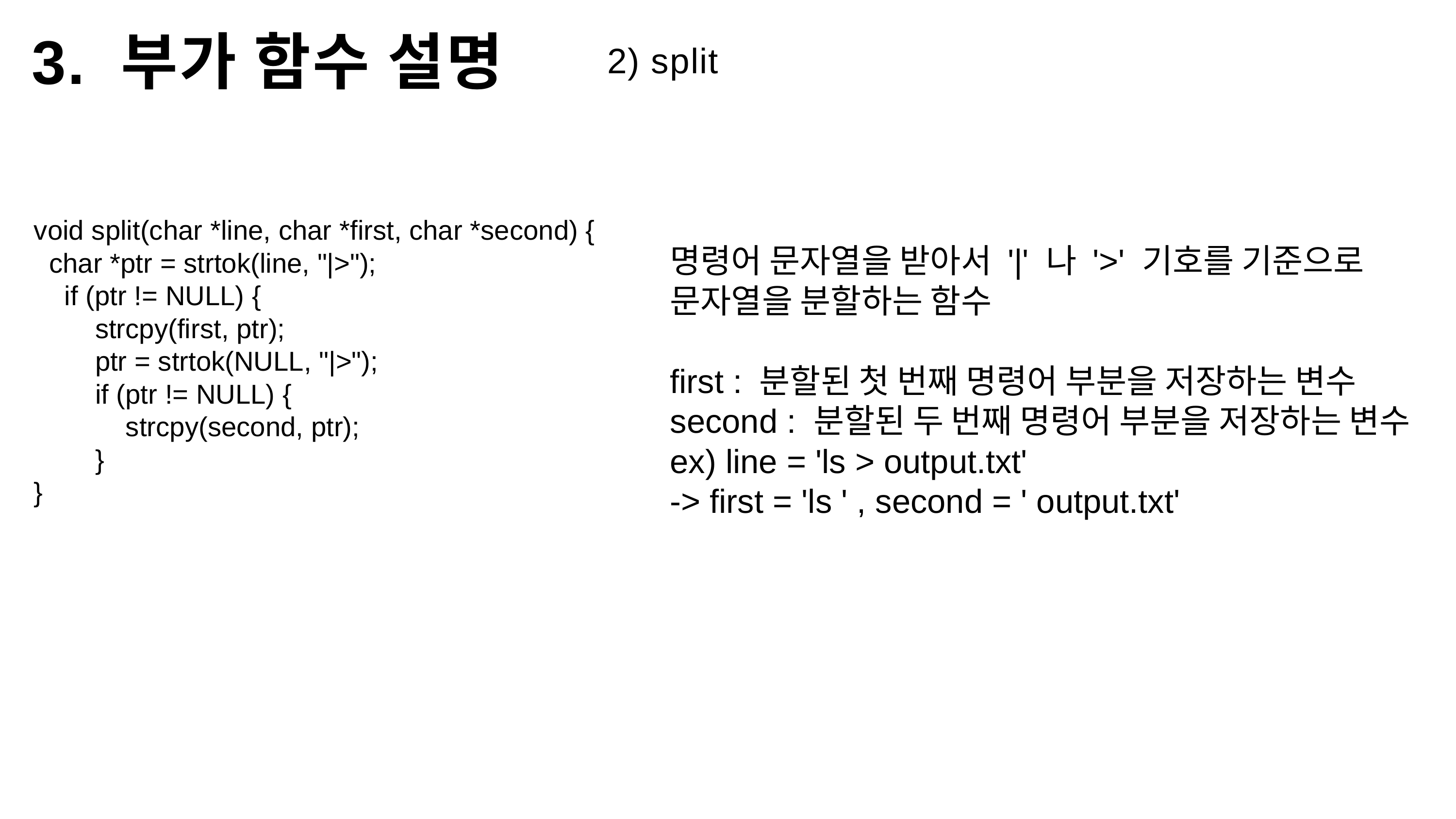

3. 부가 함수 설명
2) split
void split(char *line, char *first, char *second) {
  char *ptr = strtok(line, "|>");
    if (ptr != NULL) {
        strcpy(first, ptr);
        ptr = strtok(NULL, "|>");
        if (ptr != NULL) {
            strcpy(second, ptr);
        }
}

명령어 문자열을 받아서 '|' 나 '>' 기호를 기준으로
문자열을 분할하는 함수

first : 분할된 첫 번째 명령어 부분을 저장하는 변수
second : 분할된 두 번째 명령어 부분을 저장하는 변수
ex) line = 'ls > output.txt'
-> first = 'ls ' , second = ' output.txt'